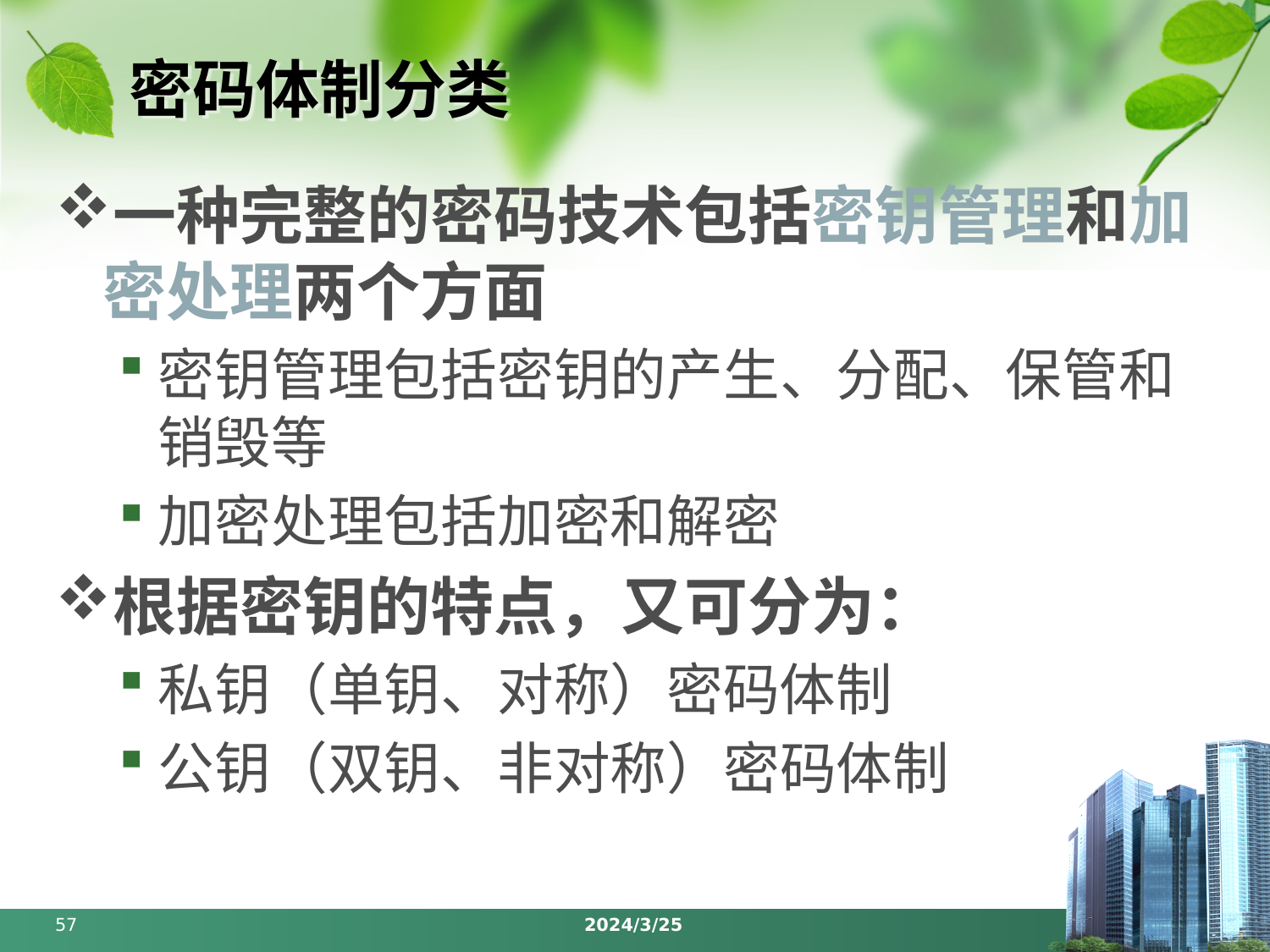

# 密码体制分类
一种完整的密码技术包括密钥管理和加密处理两个方面
密钥管理包括密钥的产生、分配、保管和销毁等
加密处理包括加密和解密
根据密钥的特点，又可分为：
私钥（单钥、对称）密码体制
公钥（双钥、非对称）密码体制
57
2024/3/25